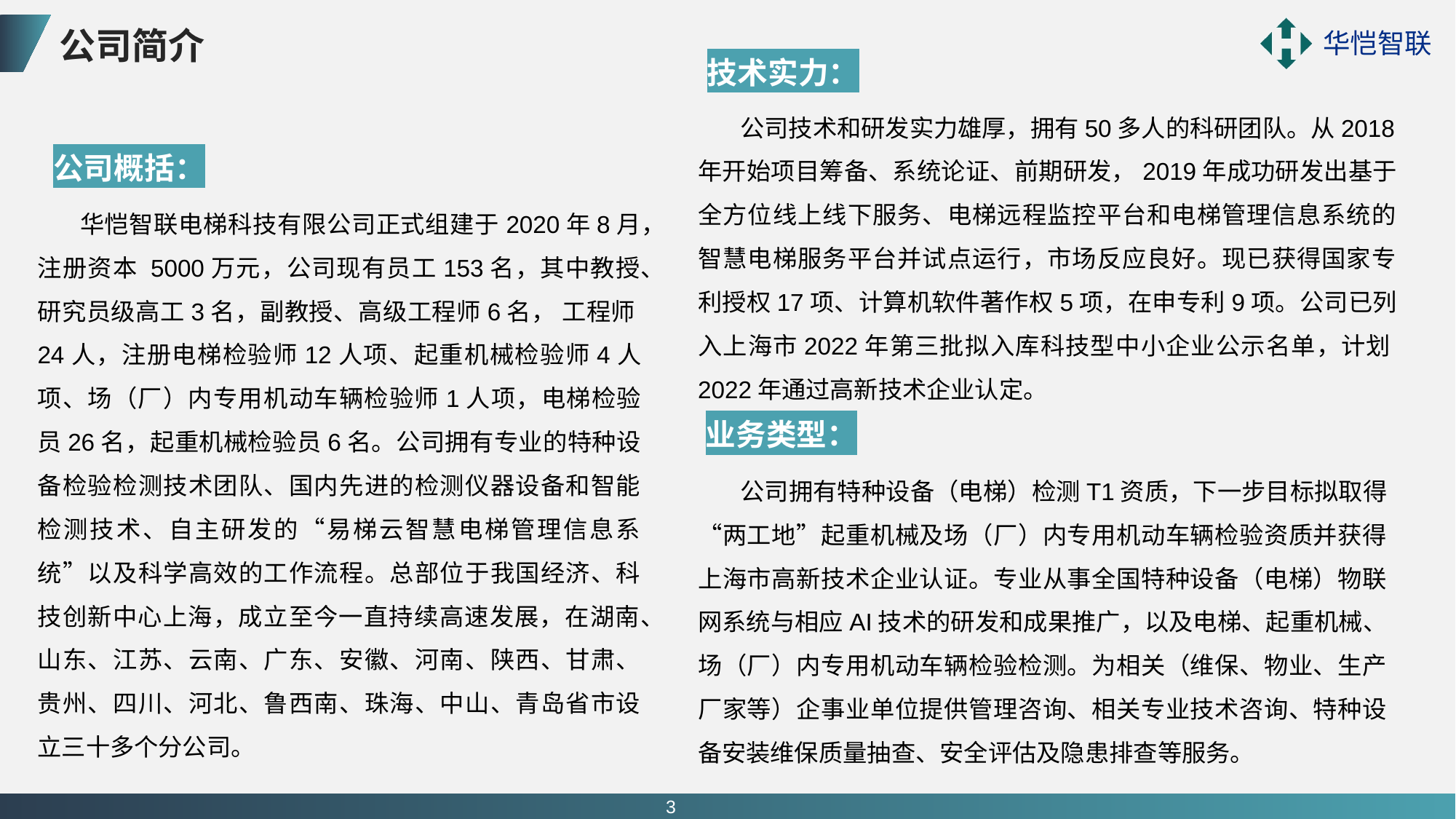

公司简介
技术实力：
公司技术和研发实力雄厚，拥有50多人的科研团队。从2018年开始项目筹备、系统论证、前期研发，2019年成功研发出基于全方位线上线下服务、电梯远程监控平台和电梯管理信息系统的智慧电梯服务平台并试点运行，市场反应良好。现已获得国家专利授权17项、计算机软件著作权5项，在申专利9项。公司已列入上海市2022年第三批拟入库科技型中小企业公示名单，计划2022年通过高新技术企业认定。
公司概括：
华恺智联电梯科技有限公司正式组建于2020年8月，注册资本 5000万元，公司现有员工153名，其中教授、研究员级高工3名，副教授、高级工程师6名， 工程师24人，注册电梯检验师12人项、起重机械检验师4人项、场（厂）内专用机动车辆检验师1人项，电梯检验员26名，起重机械检验员6名。公司拥有专业的特种设备检验检测技术团队、国内先进的检测仪器设备和智能检测技术、自主研发的“易梯云智慧电梯管理信息系统”以及科学高效的工作流程。总部位于我国经济、科技创新中心上海，成立至今一直持续高速发展，在湖南、山东、江苏、云南、广东、安徽、河南、陕西、甘肃、贵州、四川、河北、鲁西南、珠海、中山、青岛省市设立三十多个分公司。
业务类型：
公司拥有特种设备（电梯）检测T1资质，下一步目标拟取得“两工地”起重机械及场（厂）内专用机动车辆检验资质并获得上海市高新技术企业认证。专业从事全国特种设备（电梯）物联网系统与相应AI技术的研发和成果推广，以及电梯、起重机械、场（厂）内专用机动车辆检验检测。为相关（维保、物业、生产厂家等）企事业单位提供管理咨询、相关专业技术咨询、特种设备安装维保质量抽查、安全评估及隐患排查等服务。
3